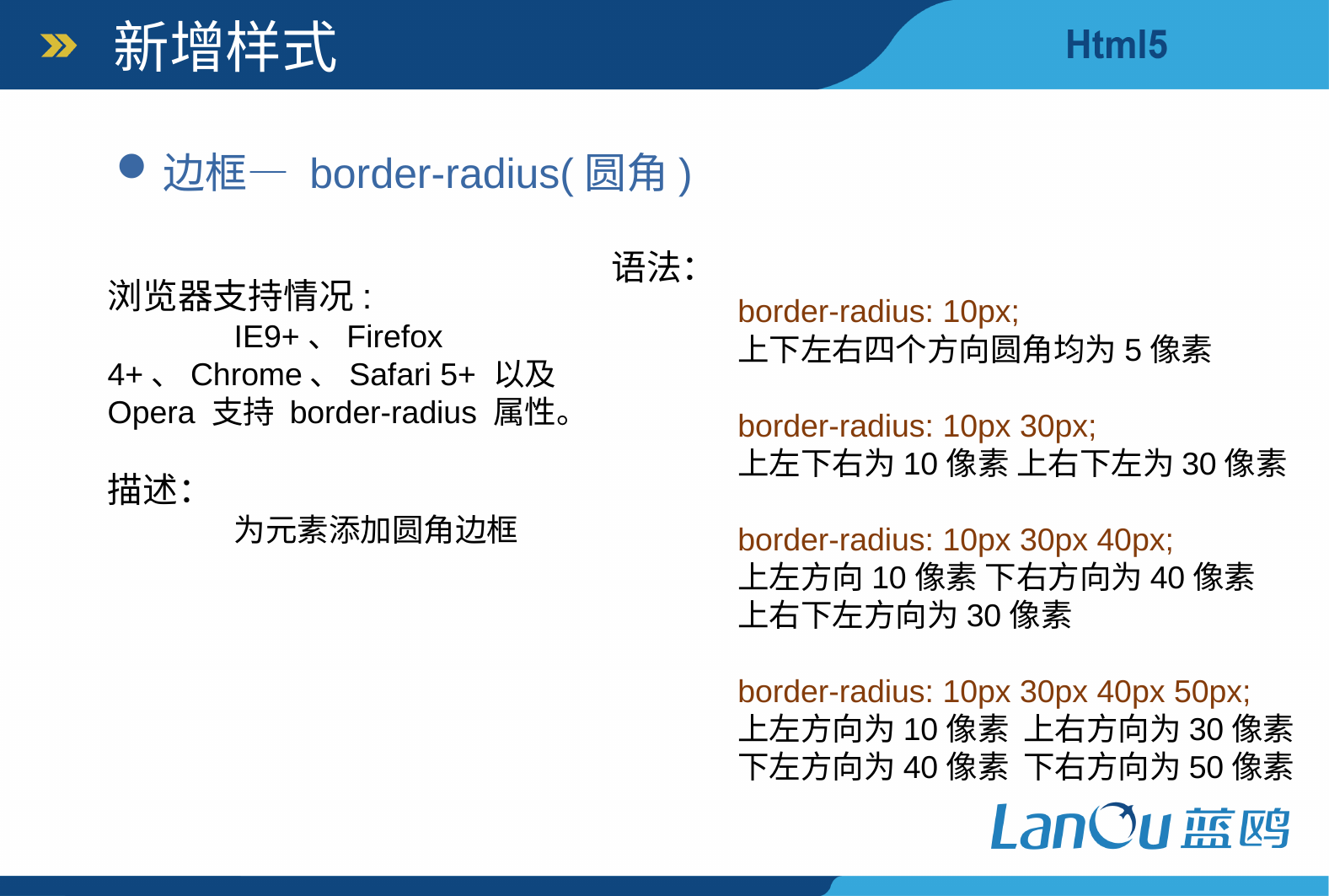

新增样式
边框— border-radius(圆角)

语法：
	border-radius: 10px;
	上下左右四个方向圆角均为5像素

	border-radius: 10px 30px;
	上左下右为10像素 上右下左为30像素

	border-radius: 10px 30px 40px;
	上左方向10像素 下右方向为40像素
	上右下左方向为30像素

	border-radius: 10px 30px 40px 50px;
	上左方向为10像素  上右方向为30像素
	下左方向为40像素  下右方向为50像素

浏览器支持情况:
	IE9+、Firefox 4+、Chrome、Safari 5+ 以及 Opera 支持 border-radius 属性。

描述：
	为元素添加圆角边框